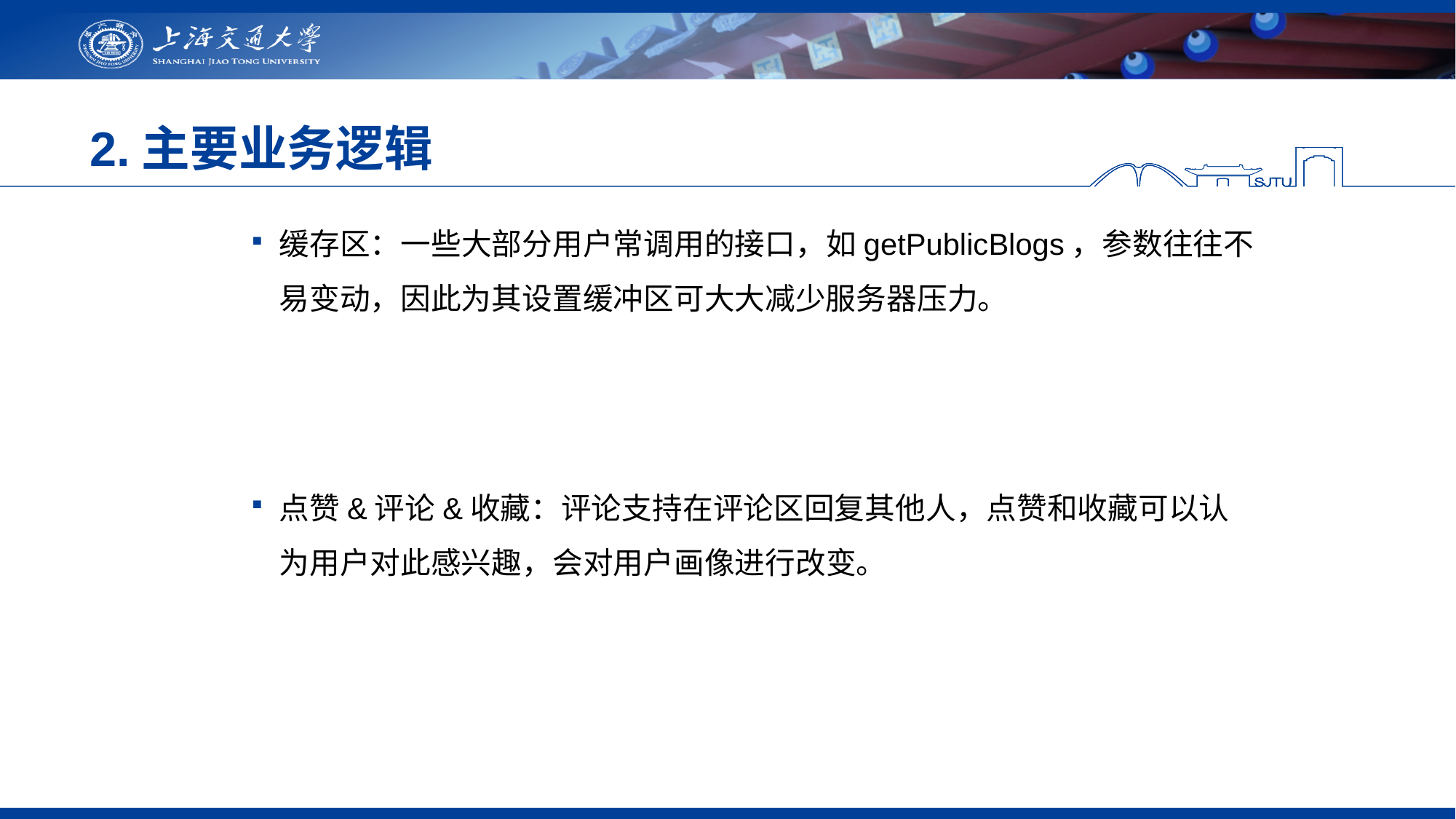

# 2.主要业务逻辑
缓存区：一些大部分用户常调用的接口，如getPublicBlogs，参数往往不易变动，因此为其设置缓冲区可大大减少服务器压力。

点赞&评论&收藏：评论支持在评论区回复其他人，点赞和收藏可以认为用户对此感兴趣，会对用户画像进行改变。